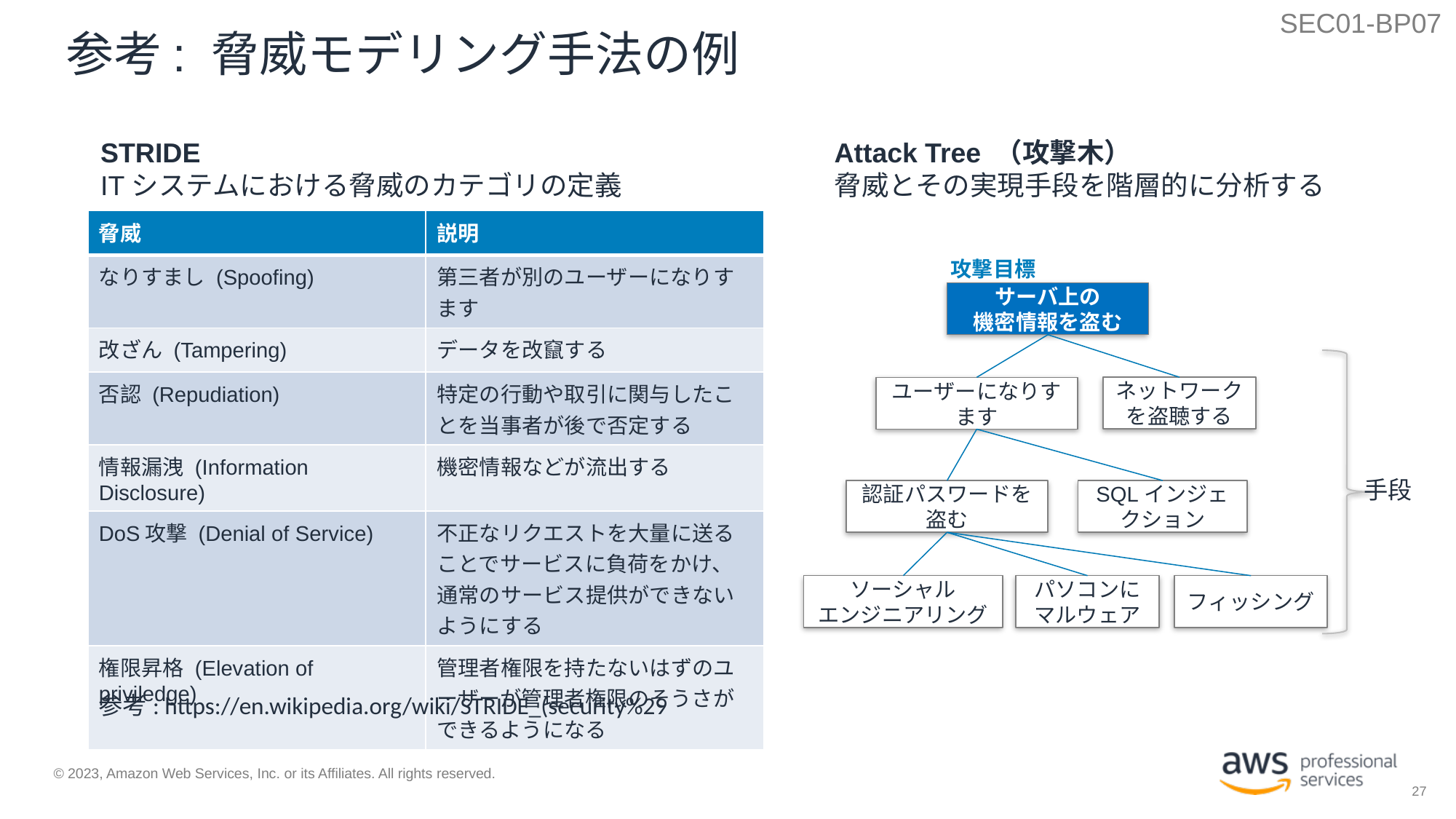

SEC01-BP07
# 参考: 脅威モデリング手法の例
STRIDE
ITシステムにおける脅威のカテゴリの定義
Attack Tree （攻撃木）
脅威とその実現手段を階層的に分析する
| 脅威 | 説明 |
| --- | --- |
| なりすまし (Spoofing) | 第三者が別のユーザーになりすます |
| 改ざん (Tampering) | データを改竄する |
| 否認 (Repudiation) | 特定の行動や取引に関与したことを当事者が後で否定する |
| 情報漏洩 (Information Disclosure) | 機密情報などが流出する |
| DoS攻撃 (Denial of Service) | 不正なリクエストを大量に送ることでサービスに負荷をかけ、通常のサービス提供ができないようにする |
| 権限昇格 (Elevation of priviledge) | 管理者権限を持たないはずのユーザーが管理者権限のそうさができるようになる |
攻撃目標
サーバ上の
機密情報を盗む

ネットワークを盗聴する
ユーザーになりすます
手段
認証パスワードを盗む
SQLインジェクション
ソーシャル
エンジニアリング
パソコンに
マルウェア
フィッシング
参考: https://en.wikipedia.org/wiki/STRIDE_(security%29